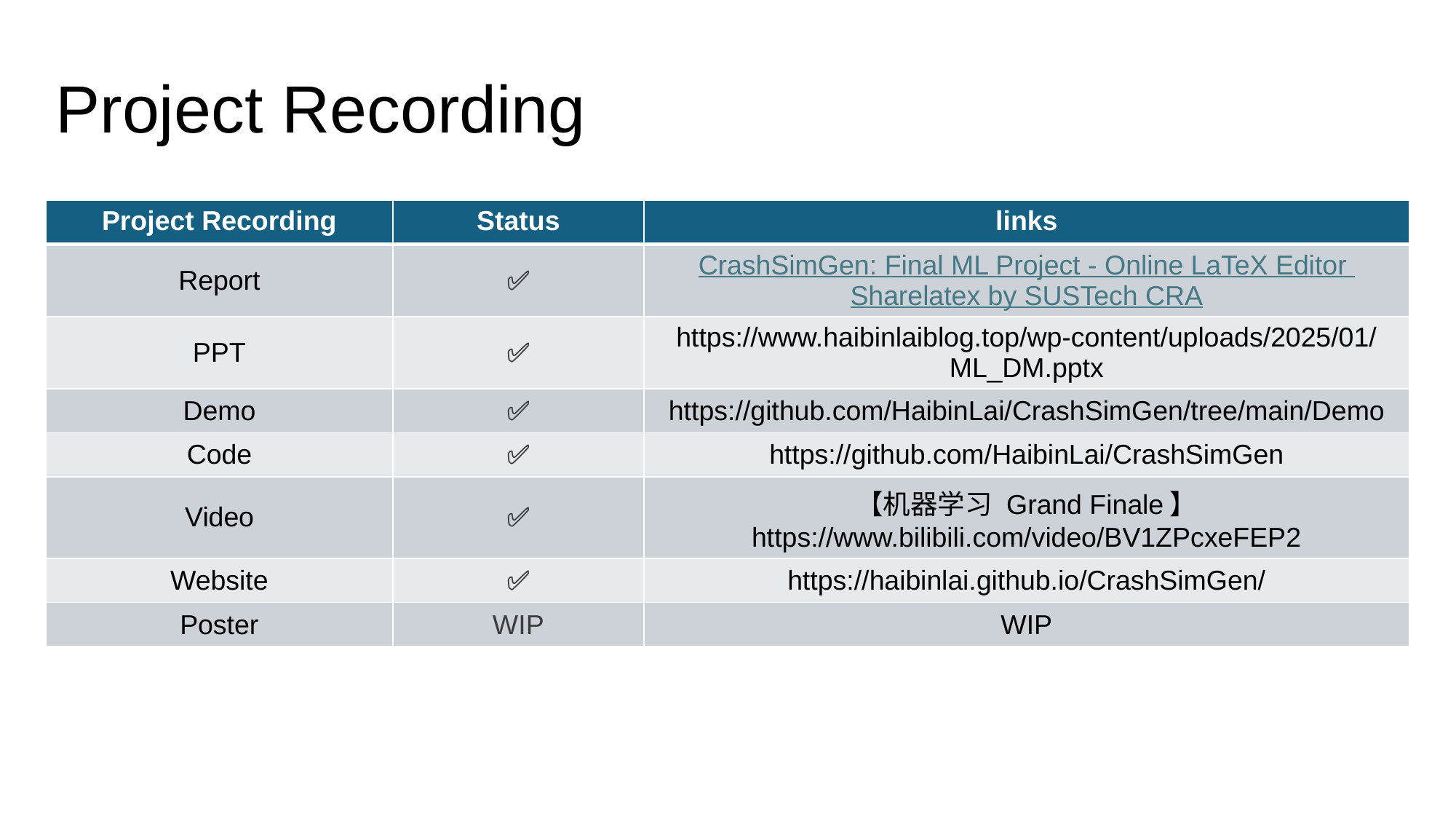

# Project Recording
| Project Recording | Status | links |
| --- | --- | --- |
| Report | ✅ | CrashSimGen: Final ML Project - Online LaTeX Editor Sharelatex by SUSTech CRA |
| PPT | ✅ | https://www.haibinlaiblog.top/wp-content/uploads/2025/01/ML\_DM.pptx |
| Demo | ✅ | https://github.com/HaibinLai/CrashSimGen/tree/main/Demo |
| Code | ✅ | https://github.com/HaibinLai/CrashSimGen |
| Video | ✅ | 【机器学习 Grand Finale】 https://www.bilibili.com/video/BV1ZPcxeFEP2 |
| Website | ✅ | https://haibinlai.github.io/CrashSimGen/ |
| Poster | WIP | WIP |